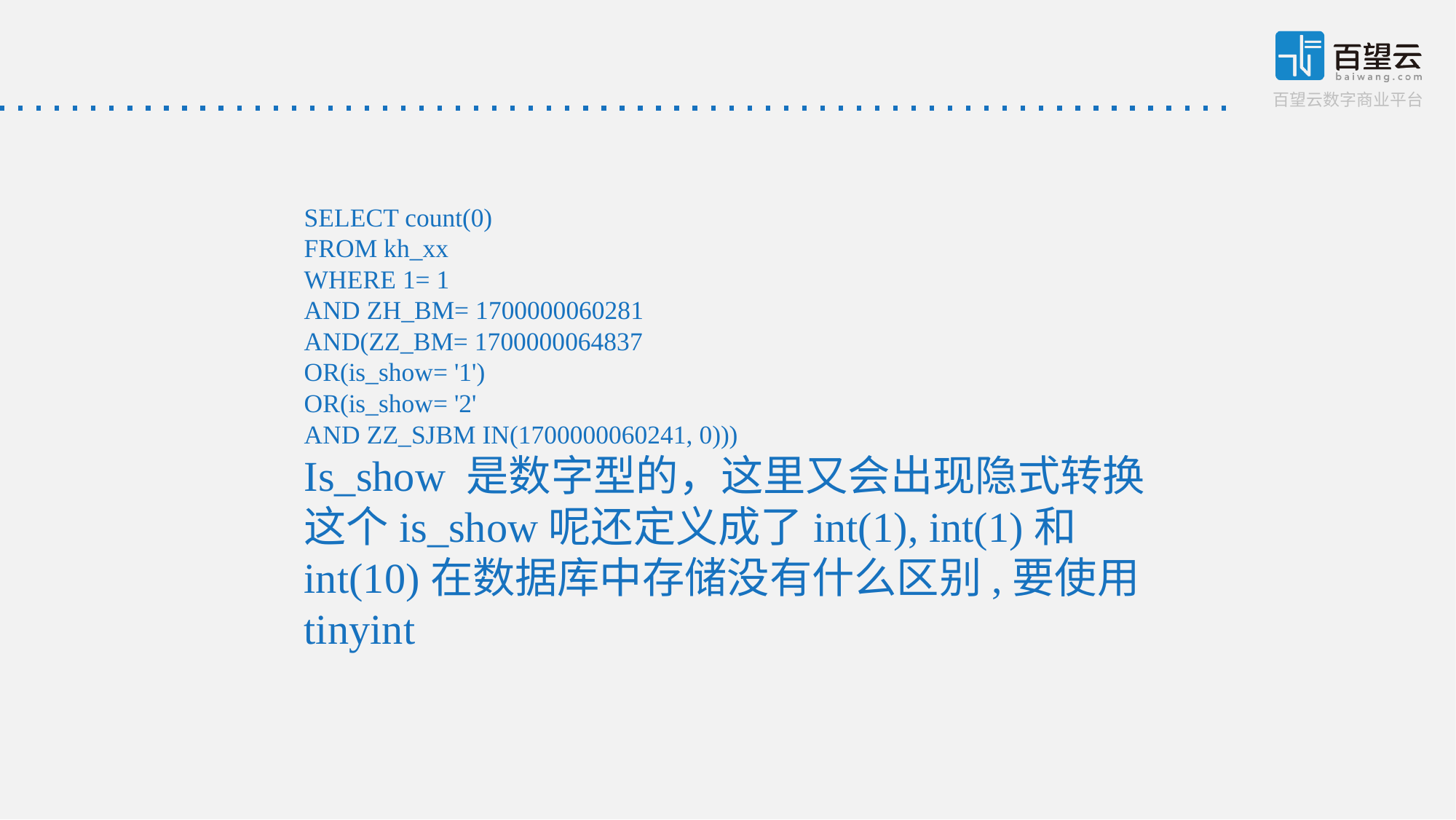

SELECT count(0)
FROM kh_xx
WHERE 1= 1
AND ZH_BM= 1700000060281
AND(ZZ_BM= 1700000064837
OR(is_show= '1')
OR(is_show= '2'
AND ZZ_SJBM IN(1700000060241, 0)))
Is_show 是数字型的，这里又会出现隐式转换
这个is_show呢还定义成了int(1), int(1)和int(10)在数据库中存储没有什么区别,要使用tinyint